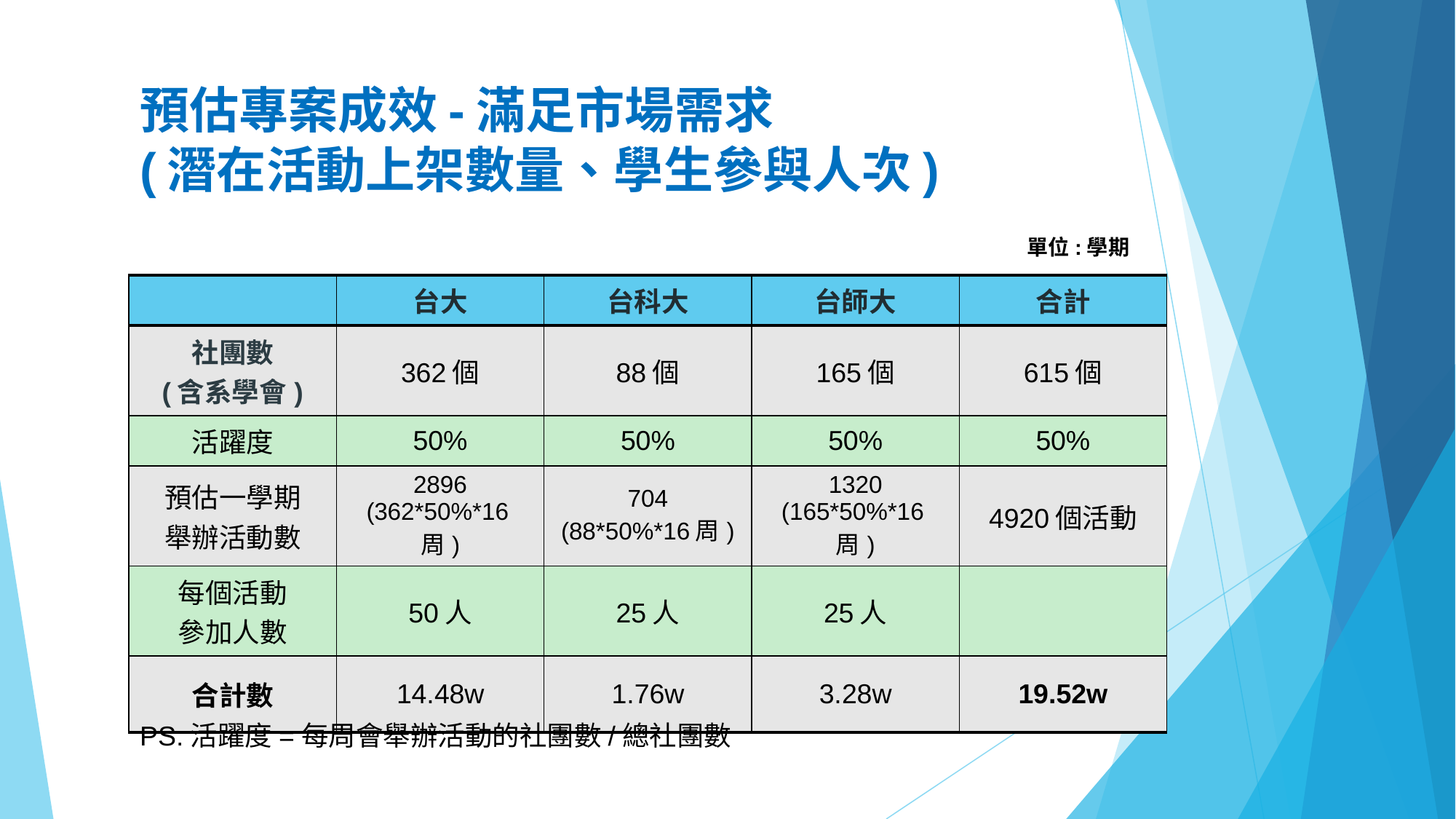

# 預估專案成效-滿足市場需求
(潛在活動上架數量、學生參與人次)
單位:學期
|  | 台大 | 台科大 | 台師大 | 合計 |
| --- | --- | --- | --- | --- |
| 社團數 (含系學會) | 362個 | 88個 | 165個 | 615個 |
| 活躍度 | 50% | 50% | 50% | 50% |
| 預估一學期 舉辦活動數 | 2896 (362\*50%\*16周) | 704 (88\*50%\*16周) | 1320 (165\*50%\*16周) | 4920個活動 |
| 每個活動 參加人數 | 50人 | 25人 | 25人 |  |
| 合計數 | 14.48w | 1.76w | 3.28w | 19.52w |
PS:活躍度=每周會舉辦活動的社團數/總社團數